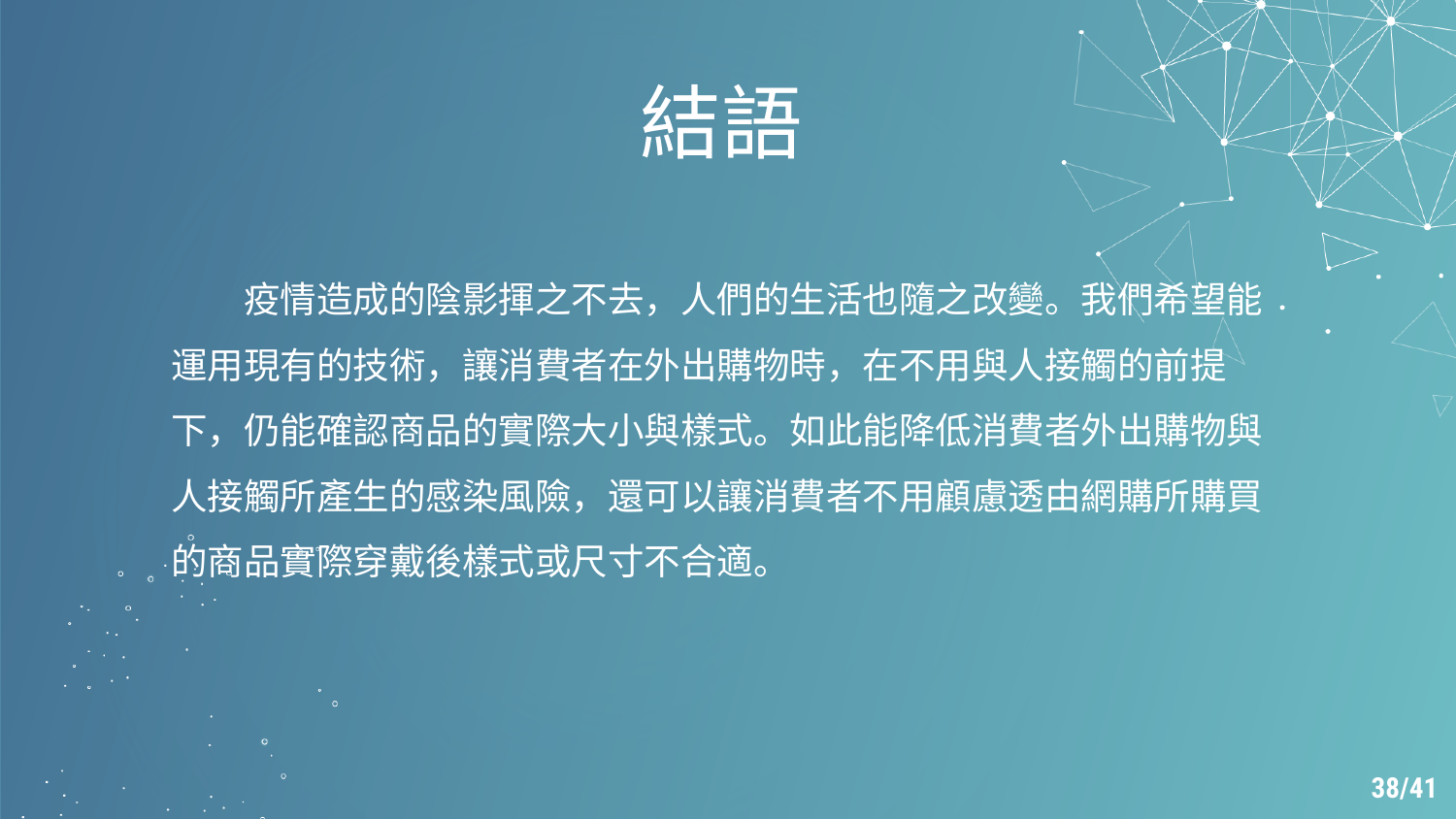

# 結語
疫情造成的陰影揮之不去，人們的生活也隨之改變。我們希望能運用現有的技術，讓消費者在外出購物時，在不用與人接觸的前提下，仍能確認商品的實際大小與樣式。如此能降低消費者外出購物與人接觸所產生的感染風險，還可以讓消費者不用顧慮透由網購所購買的商品實際穿戴後樣式或尺寸不合適。
38/41